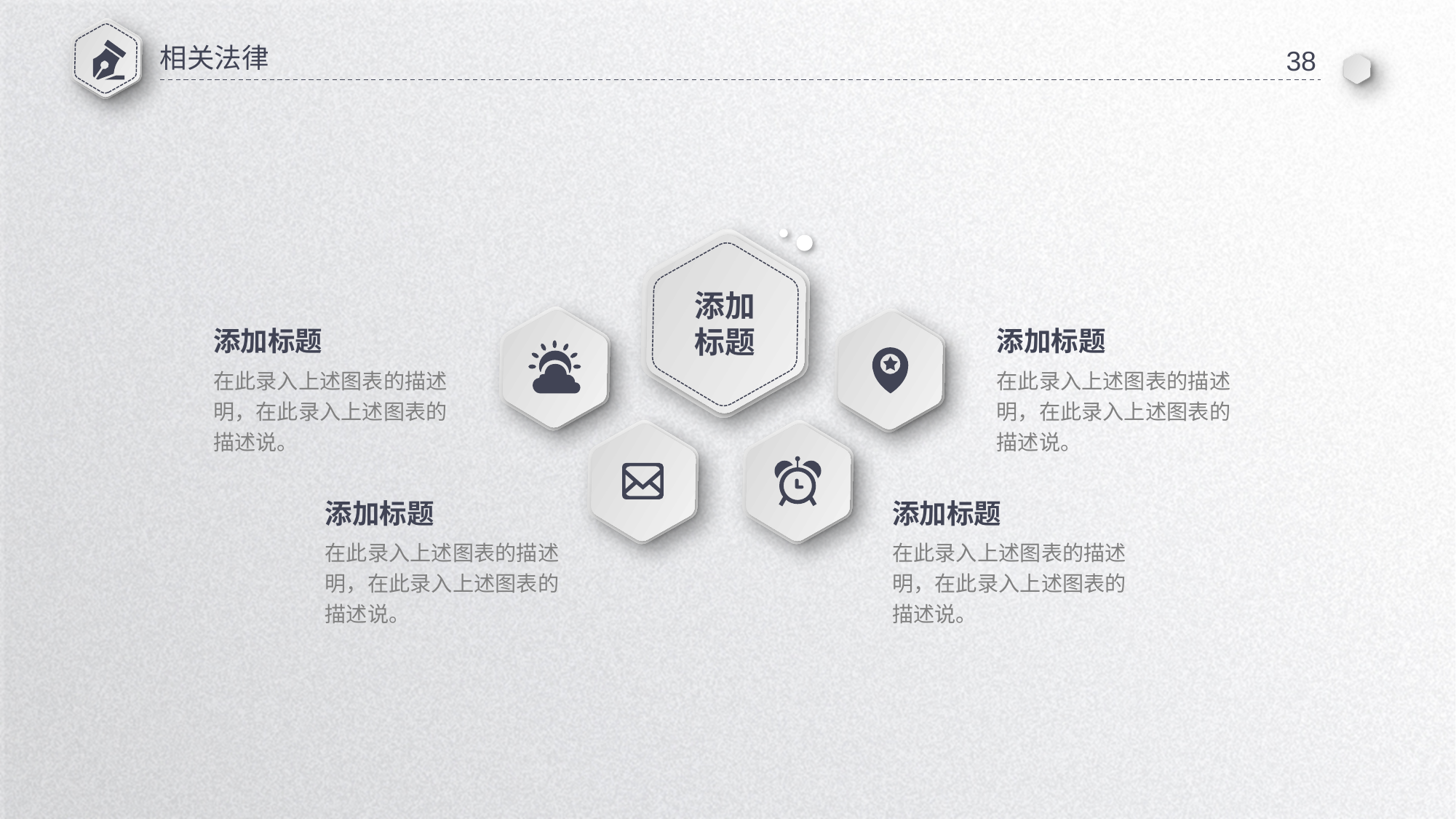

相关法律

38

添加
标题

添加标题
添加标题

在此录入上述图表的描述明，在此录入上述图表的描述说。
在此录入上述图表的描述明，在此录入上述图表的描述说。

添加标题
添加标题
在此录入上述图表的描述明，在此录入上述图表的描述说。
在此录入上述图表的描述明，在此录入上述图表的描述说。